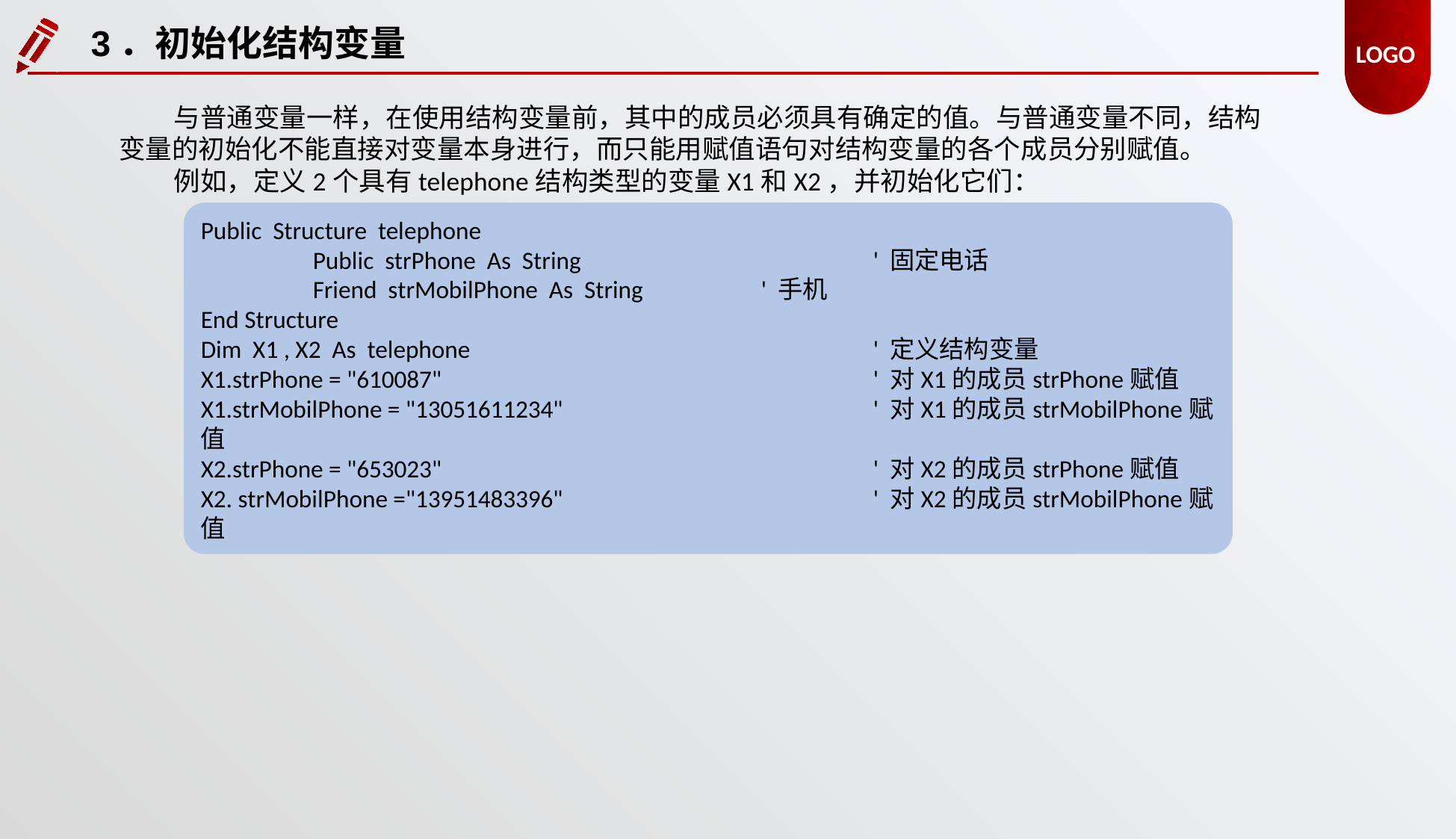

3．初始化结构变量
与普通变量一样，在使用结构变量前，其中的成员必须具有确定的值。与普通变量不同，结构变量的初始化不能直接对变量本身进行，而只能用赋值语句对结构变量的各个成员分别赋值。
例如，定义2个具有telephone结构类型的变量X1和X2，并初始化它们：
Public  Structure  telephone
	Public  strPhone  As  String			' 固定电话
	Friend  strMobilPhone  As  String		' 手机
End Structure
Dim  X1 , X2  As  telephone				' 定义结构变量
X1.strPhone = "610087"				' 对X1的成员strPhone赋值
X1.strMobilPhone = "13051611234"			' 对X1的成员strMobilPhone赋值
X2.strPhone = "653023"				' 对X2的成员strPhone赋值
X2. strMobilPhone ="13951483396"			' 对X2的成员strMobilPhone赋值